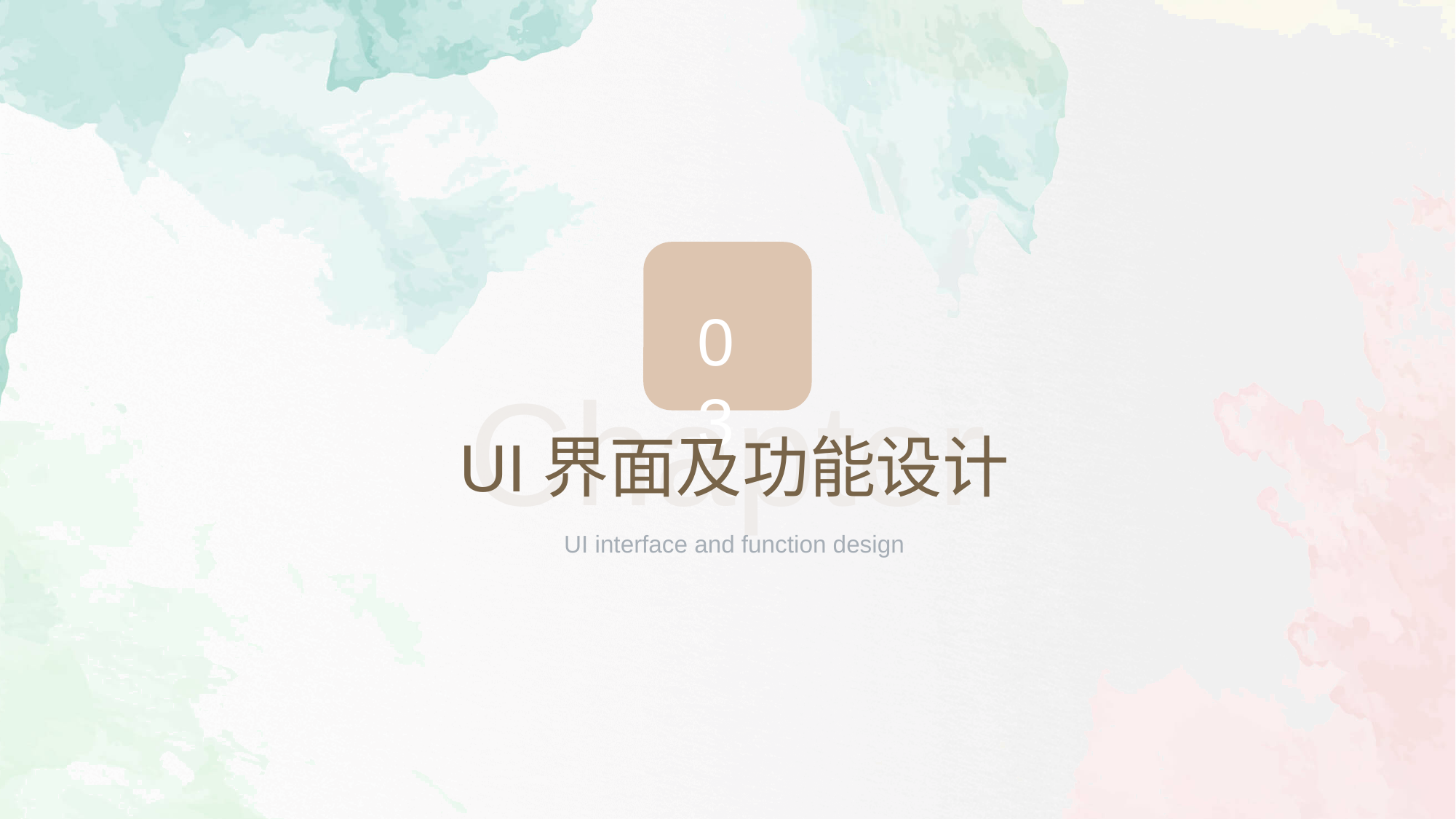

03
Chapter
UI界面及功能设计
UI interface and function design